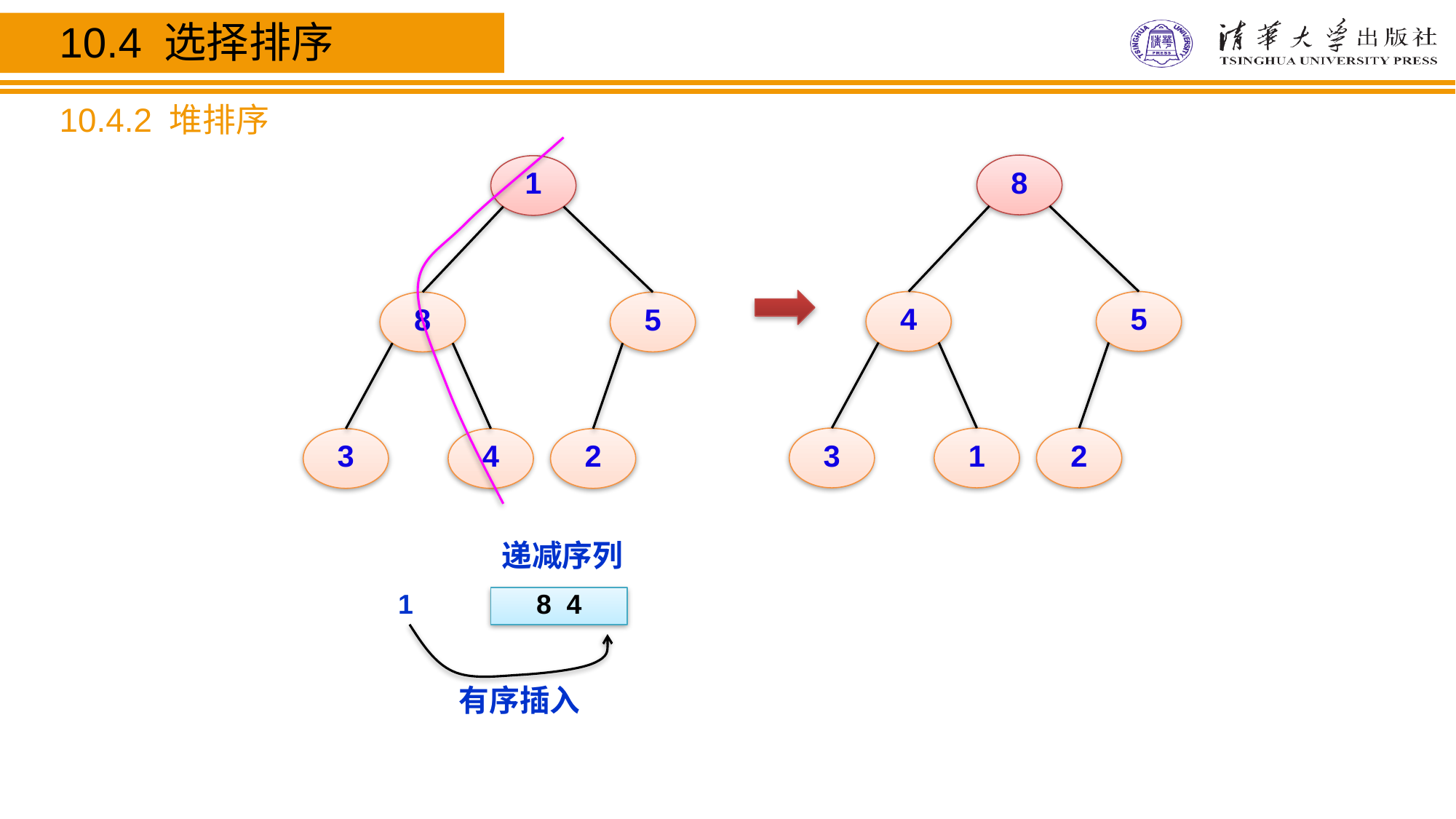

10.4 选择排序
10.4.2 堆排序

8

4
5
3
1
2
1
8
5
3
4
2
递减序列
1
8  4

有序插入